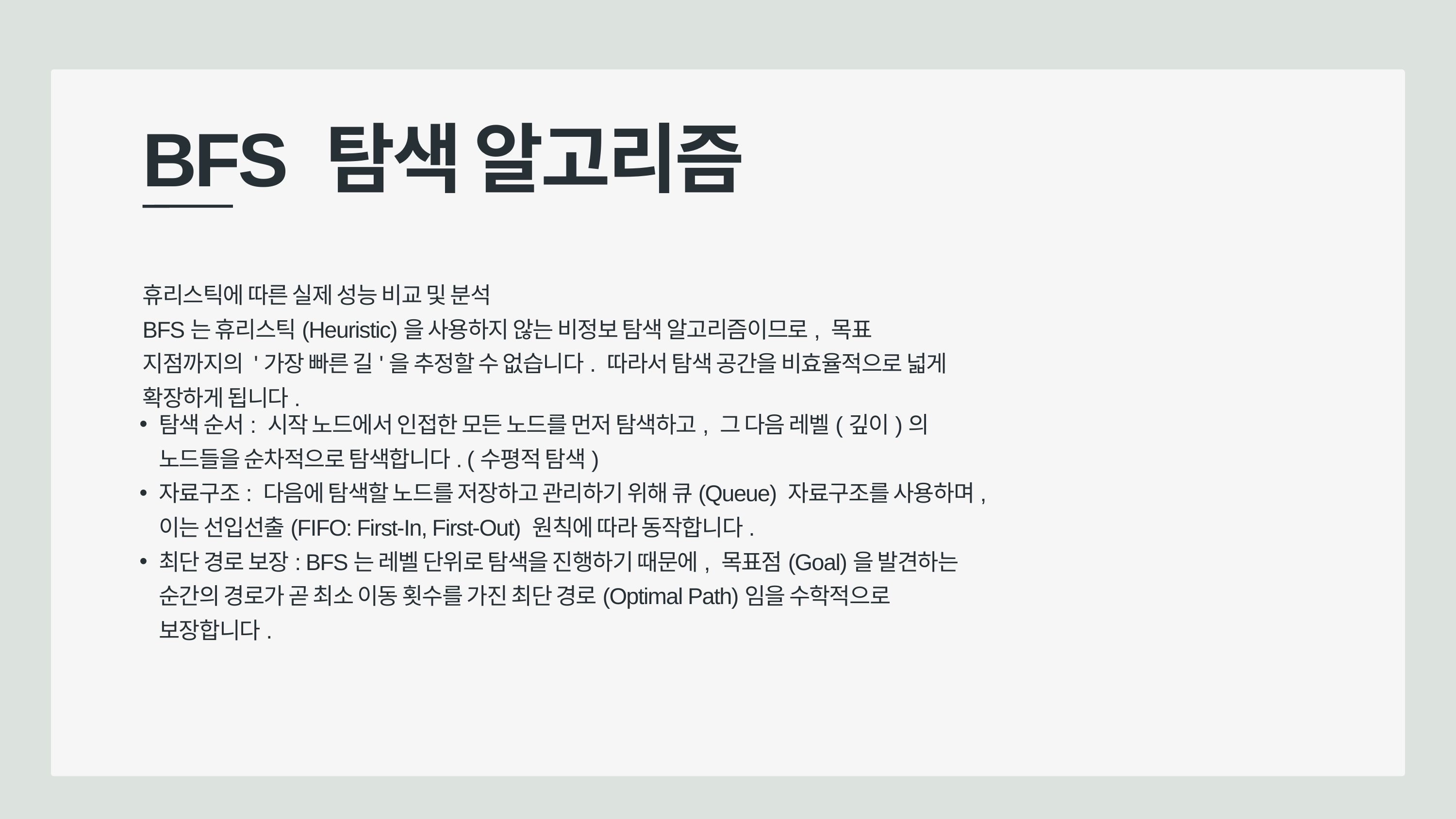

BFS 탐색 알고리즘

휴리스틱에 따른 실제 성능 비교 및 분석
BFS는 휴리스틱(Heuristic)을 사용하지 않는 비정보 탐색 알고리즘이므로, 목표 지점까지의 '가장 빠른 길'을 추정할 수 없습니다. 따라서 탐색 공간을 비효율적으로 넓게 확장하게 됩니다.

탐색 순서: 시작 노드에서 인접한 모든 노드를 먼저 탐색하고, 그 다음 레벨(깊이)의 노드들을 순차적으로 탐색합니다. (수평적 탐색)
자료구조: 다음에 탐색할 노드를 저장하고 관리하기 위해 큐(Queue) 자료구조를 사용하며, 이는 선입선출(FIFO: First-In, First-Out) 원칙에 따라 동작합니다.
최단 경로 보장: BFS는 레벨 단위로 탐색을 진행하기 때문에, 목표점(Goal)을 발견하는 순간의 경로가 곧 최소 이동 횟수를 가진 최단 경로(Optimal Path)임을 수학적으로 보장합니다.